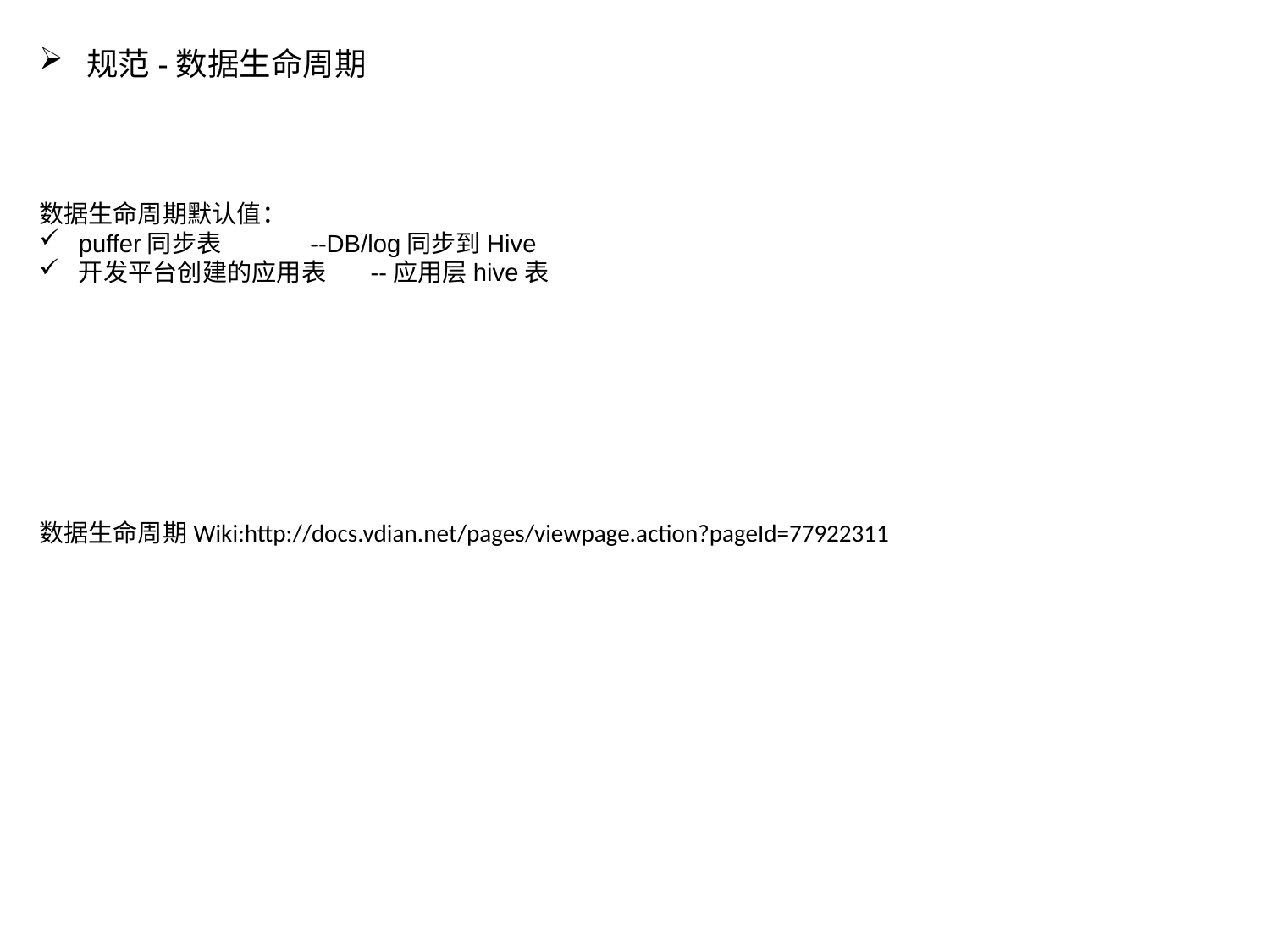

规范-数据生命周期
数据生命周期默认值：
puffer同步表               --DB/log同步到Hive
开发平台创建的应用表       --应用层hive表
数据生命周期Wiki:http://docs.vdian.net/pages/viewpage.action?pageId=77922311